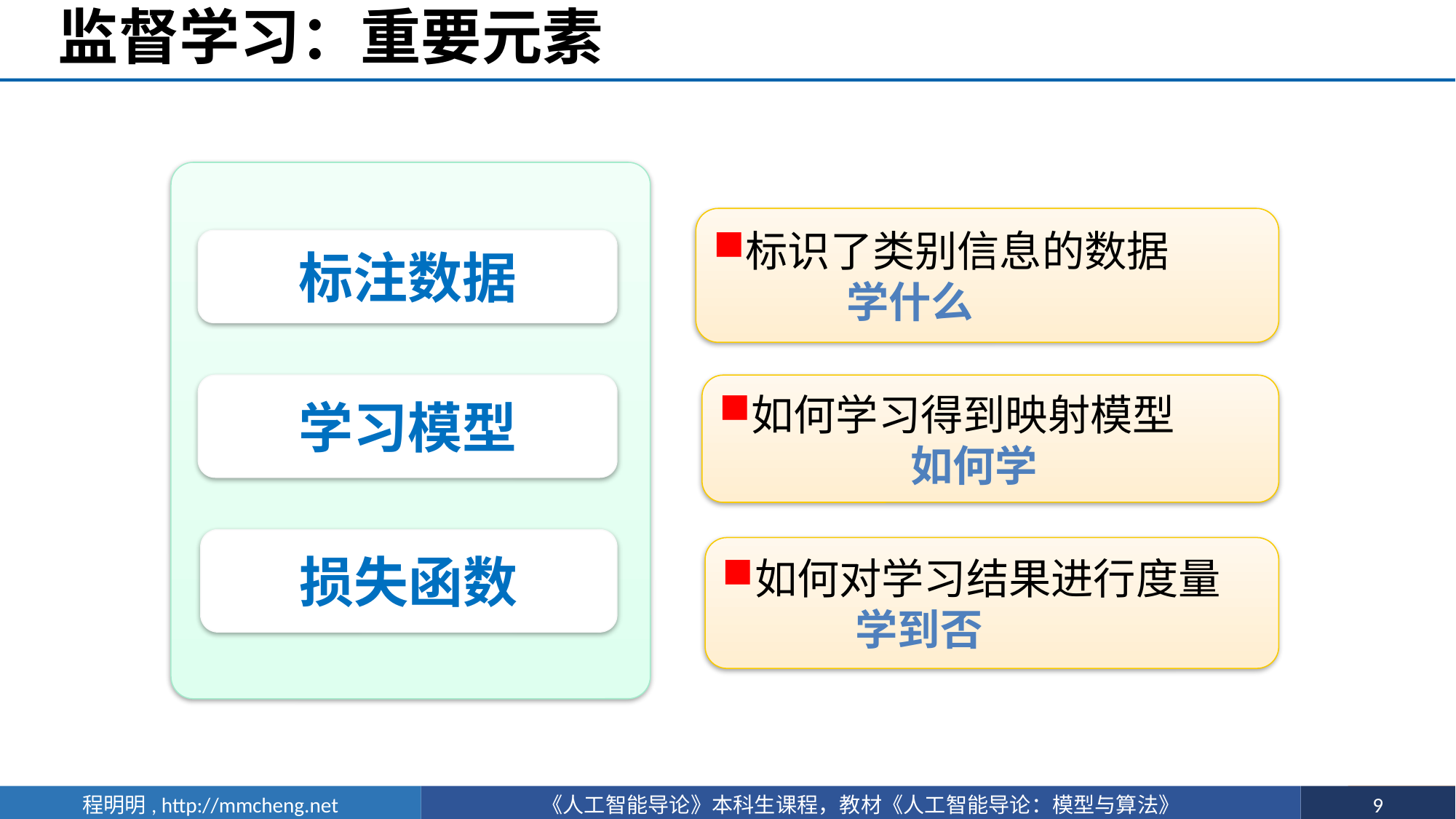

# 监督学习：重要元素

标识了类别信息的数据
             学什么
标注数据
学习模型
如何学习得到映射模型
	         如何学
损失函数
如何对学习结果进行度量
             学到否